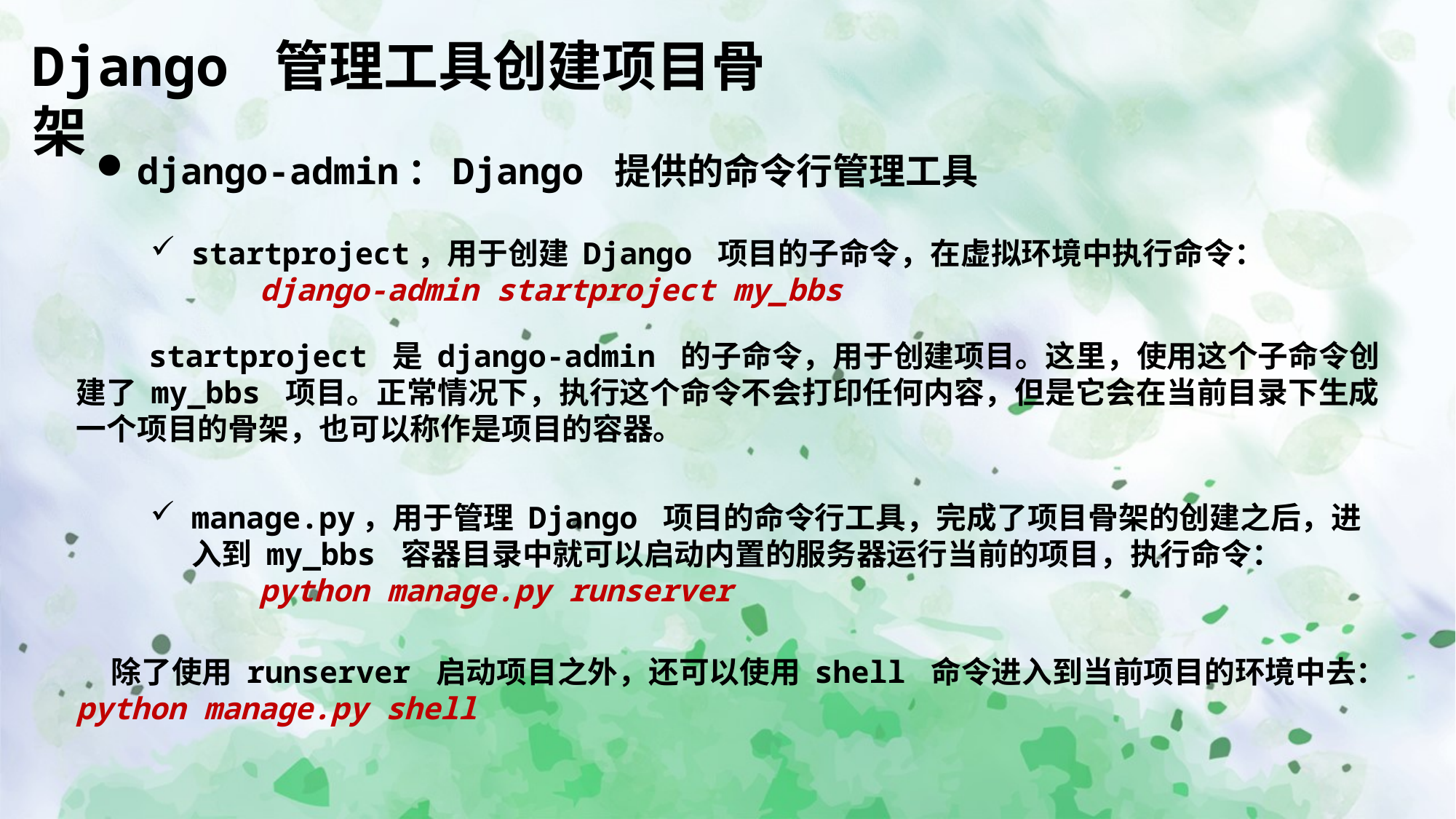

Django 管理工具创建项目骨架
django-admin：Django 提供的命令行管理工具
startproject，用于创建 Django 项目的子命令，在虚拟环境中执行命令：
	django-admin startproject my_bbs
    startproject 是 django-admin 的子命令，用于创建项目。这里，使用这个子命令创建了 my_bbs 项目。正常情况下，执行这个命令不会打印任何内容，但是它会在当前目录下生成 一个项目的骨架，也可以称作是项目的容器。
manage.py，用于管理 Django 项目的命令行工具，完成了项目骨架的创建之后，进入到 my_bbs 容器目录中就可以启动内置的服务器运行当前的项目，执行命令：
	python manage.py runserver
    除了使用 runserver 启动项目之外，还可以使用 shell 命令进入到当前项目的环境中去：
python manage.py shell